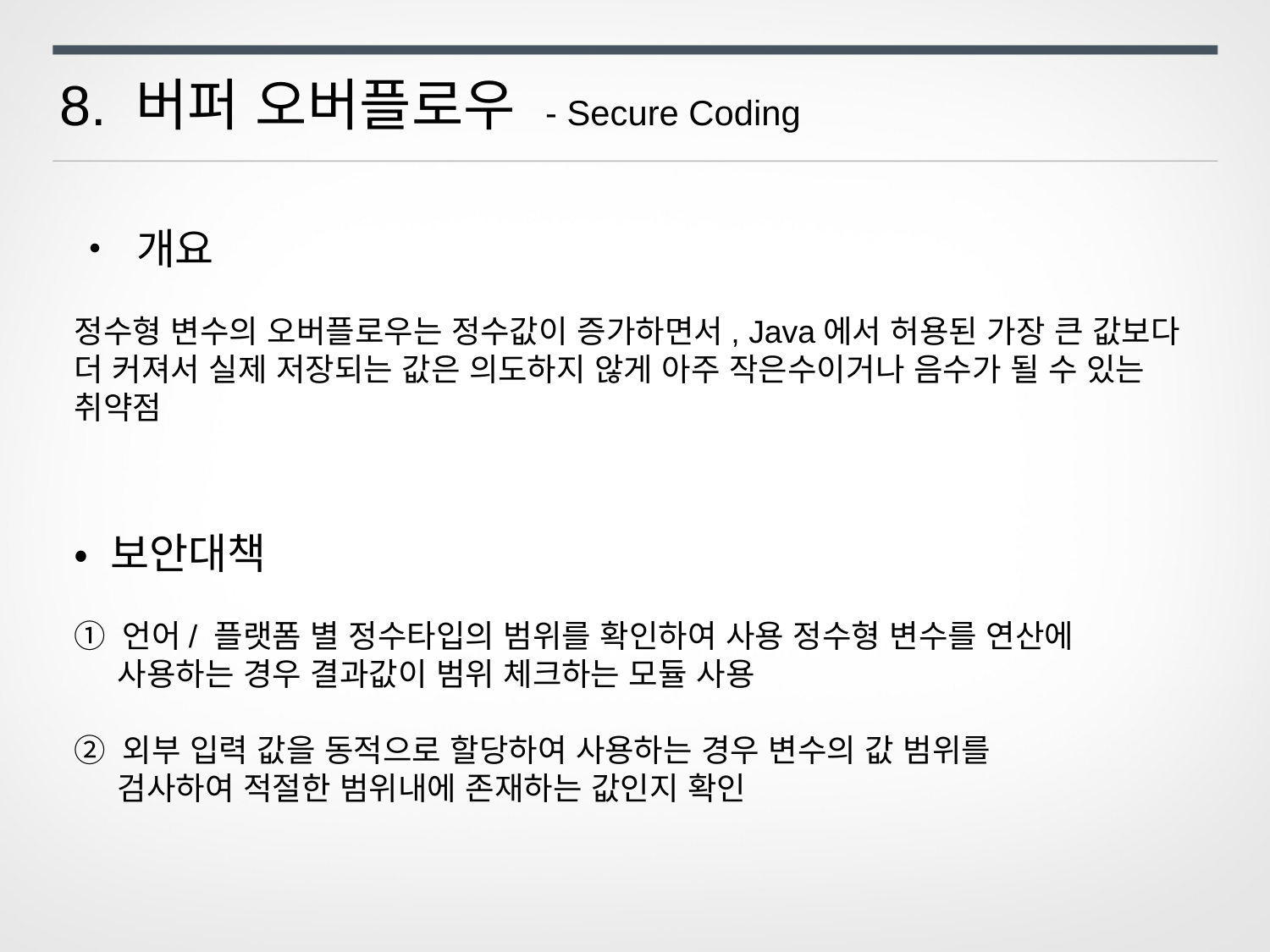

8. 버퍼 오버플로우 - Secure Coding
• 개요

정수형 변수의 오버플로우는 정수값이 증가하면서, Java에서 허용된 가장 큰 값보다 더 커져서 실제 저장되는 값은 의도하지 않게 아주 작은수이거나 음수가 될 수 있는 취약점

• 보안대책

① 언어/ 플랫폼 별 정수타입의 범위를 확인하여 사용 정수형 변수를 연산에
    사용하는 경우 결과값이 범위 체크하는 모듈 사용

② 외부 입력 값을 동적으로 할당하여 사용하는 경우 변수의 값 범위를
    검사하여 적절한 범위내에 존재하는 값인지 확인